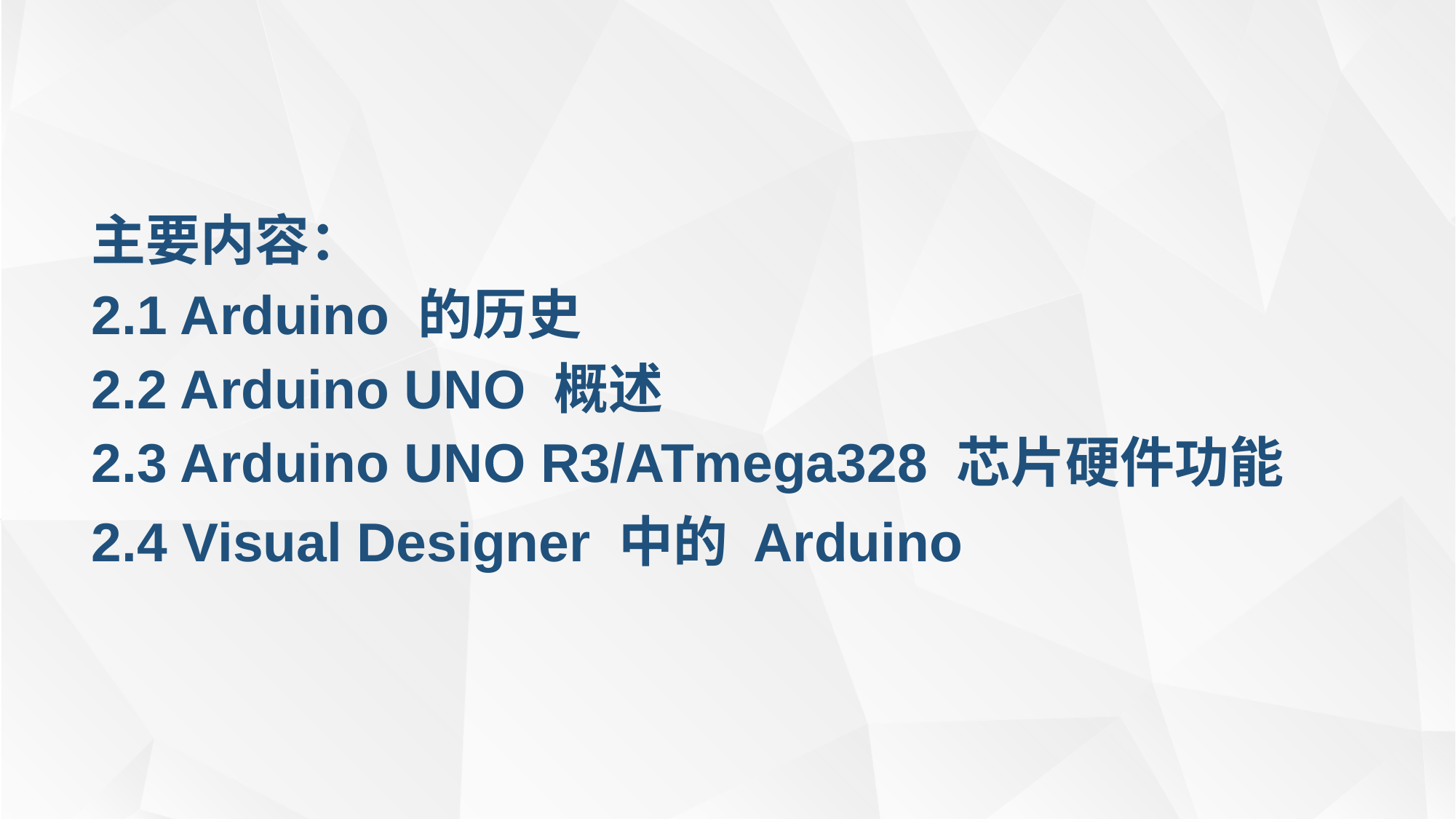

主要内容：
2.1 Arduino 的历史
2.2 Arduino UNO 概述
2.3 Arduino UNO R3/ATmega328 芯片硬件功能
2.4 Visual Designer 中的 Arduino